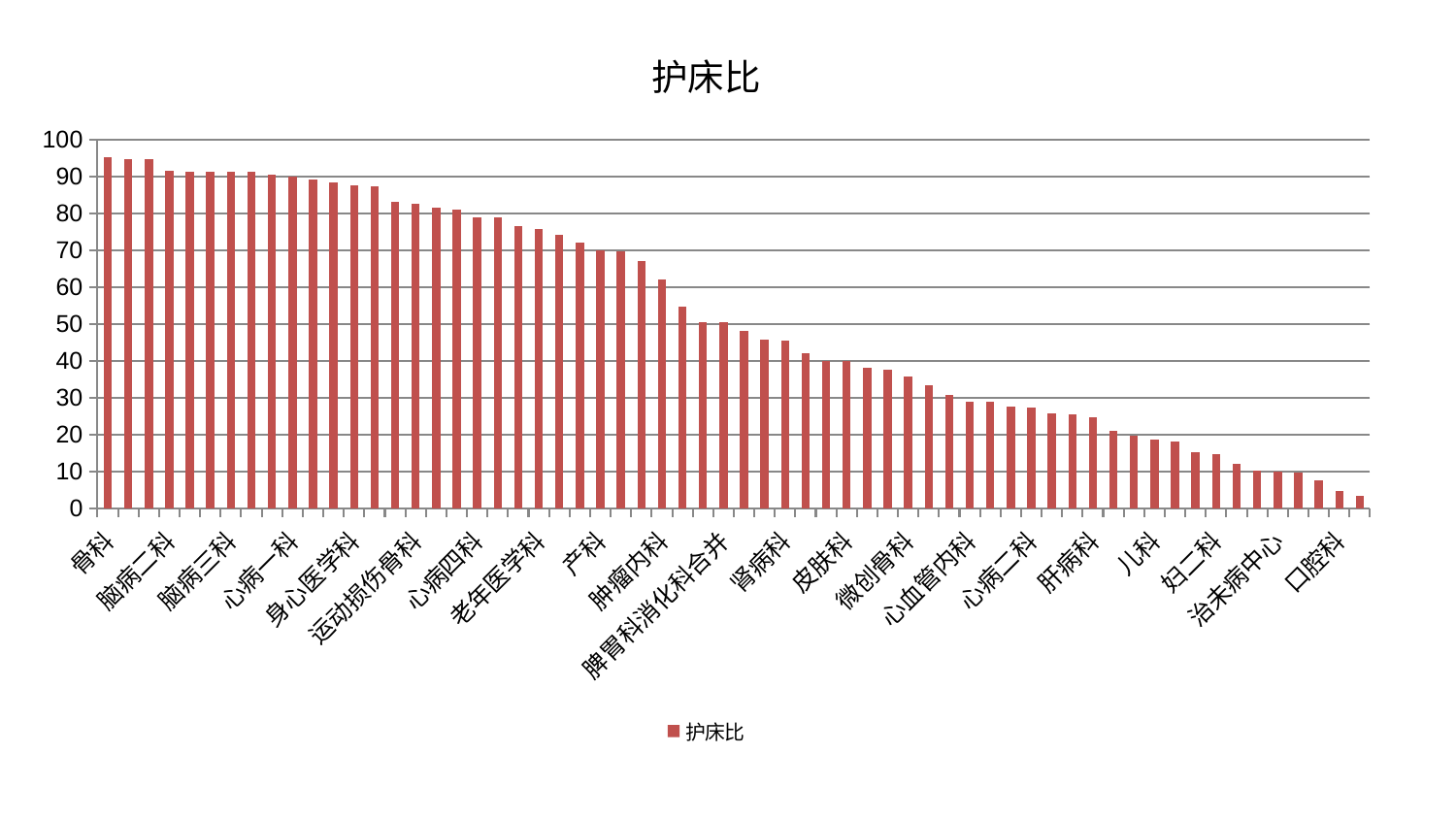

### Chart: 护床比

| Category | 护床比 |
|---|---|
| 骨科 | 95.18406031427476 |
| 中医经典科 | 94.7992125787235 |
| 心病三科 | 94.63595948428637 |
| 脑病二科 | 91.5868536845072 |
| 肾脏内科 | 91.39123629222756 |
| 乳腺甲状腺外科 | 91.33017651413482 |
| 脑病三科 | 91.29470511149944 |
| 东区重症医学科 | 91.23221881414536 |
| 消化内科 | 90.43297091305509 |
| 心病一科 | 89.95930450851819 |
| 关节骨科 | 89.15146622345067 |
| 妇科妇二科合并 | 88.35909152039112 |
| 身心医学科 | 87.52316276723361 |
| 胸外科 | 87.37713030848218 |
| 医院 | 83.22920849072804 |
| 运动损伤骨科 | 82.50389930616764 |
| 西区重症医学科 | 81.42617401545876 |
| 小儿骨科 | 81.13687853360622 |
| 心病四科 | 78.87584898572604 |
| 美容皮肤科 | 78.84766080086072 |
| 脾胃病科 | 76.48644062862535 |
| 老年医学科 | 75.88071087977437 |
| 重症医学科 | 74.28217770003043 |
| 中医外治中心 | 72.18254920488238 |
| 产科 | 69.91638064484933 |
| 显微骨科 | 69.71536215321576 |
| 脑病一科 | 66.99188211052916 |
| 肿瘤内科 | 62.087644945565536 |
| 内分泌科 | 54.60358418988751 |
| 推拿科 | 50.591227994858954 |
| 脾胃科消化科合并 | 50.55838251886185 |
| 泌尿外科 | 48.15846759089797 |
| 风湿病科 | 45.663280634091905 |
| 肾病科 | 45.3541593571702 |
| 血液科 | 42.07177679981107 |
| 小儿推拿科 | 39.96598225792469 |
| 皮肤科 | 39.87168289955705 |
| 肝胆外科 | 38.05872668764898 |
| 眼科 | 37.67831896272234 |
| 微创骨科 | 35.6576564532709 |
| 东区肾病科 | 33.288524848620746 |
| 神经外科 | 30.782465792465153 |
| 心血管内科 | 28.83491201715145 |
| 男科 | 28.81192047796608 |
| 周围血管科 | 27.648587896337528 |
| 心病二科 | 27.410553286842454 |
| 综合内科 | 25.7835246189279 |
| 脊柱骨科 | 25.43349486874358 |
| 肝病科 | 24.613050485211918 |
| 康复科 | 20.927908852388022 |
| 针灸科 | 19.723525387931673 |
| 儿科 | 18.659148267639548 |
| 耳鼻喉科 | 18.187356458256577 |
| 呼吸内科 | 15.126743585240042 |
| 妇二科 | 14.637027344074106 |
| 神经内科 | 11.92223041949758 |
| 创伤骨科 | 10.317632468321314 |
| 治未病中心 | 10.02081163661157 |
| 妇科 | 9.621619006266457 |
| 肛肠科 | 7.688201718676568 |
| 口腔科 | 4.808552893956919 |
| 普通外科 | 3.3368439469610323 |
185